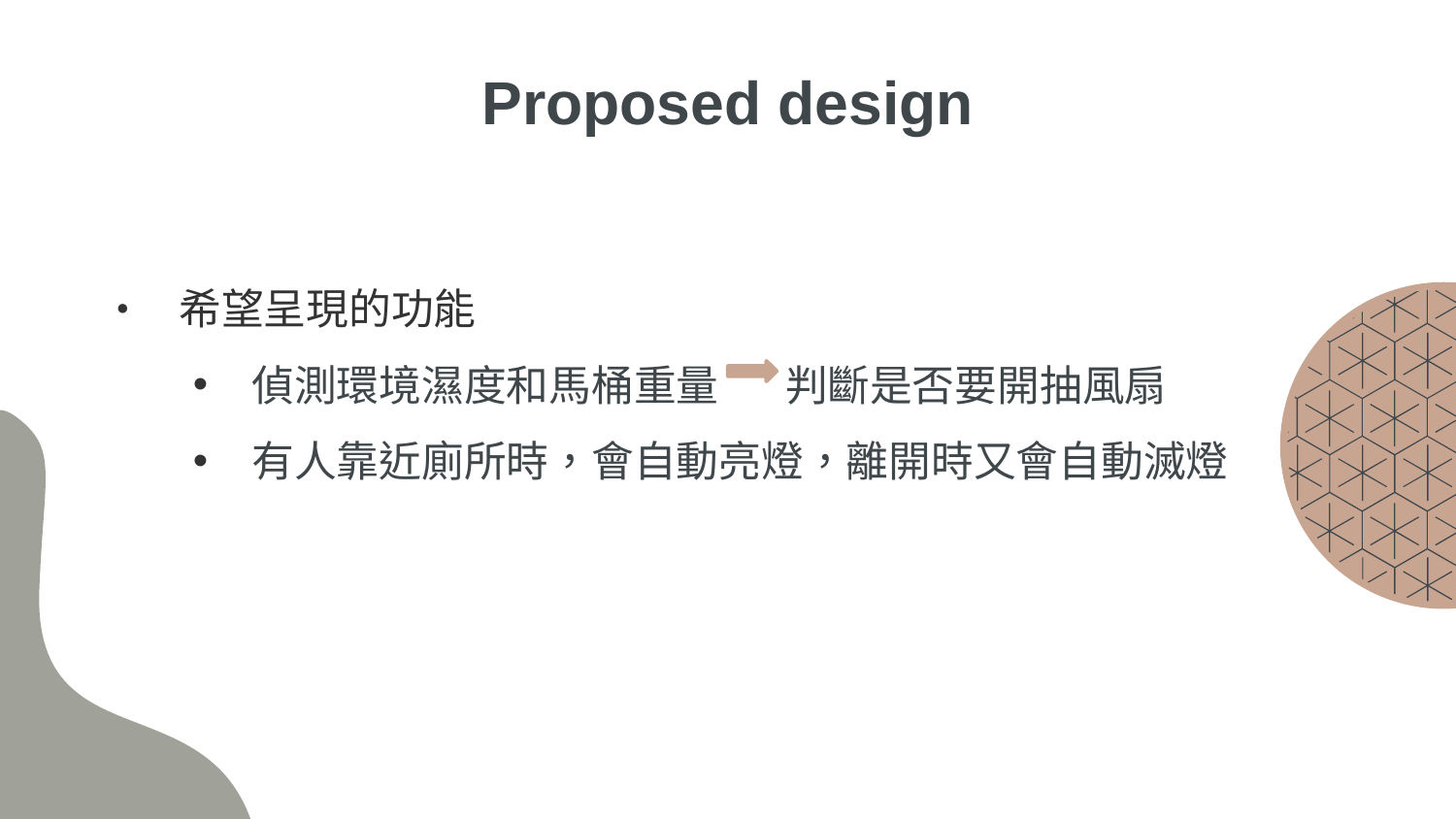

# Proposed design
希望呈現的功能
偵測環境濕度和馬桶重量       判斷是否要開抽風扇
有人靠近廁所時，會自動亮燈，離開時又會自動滅燈